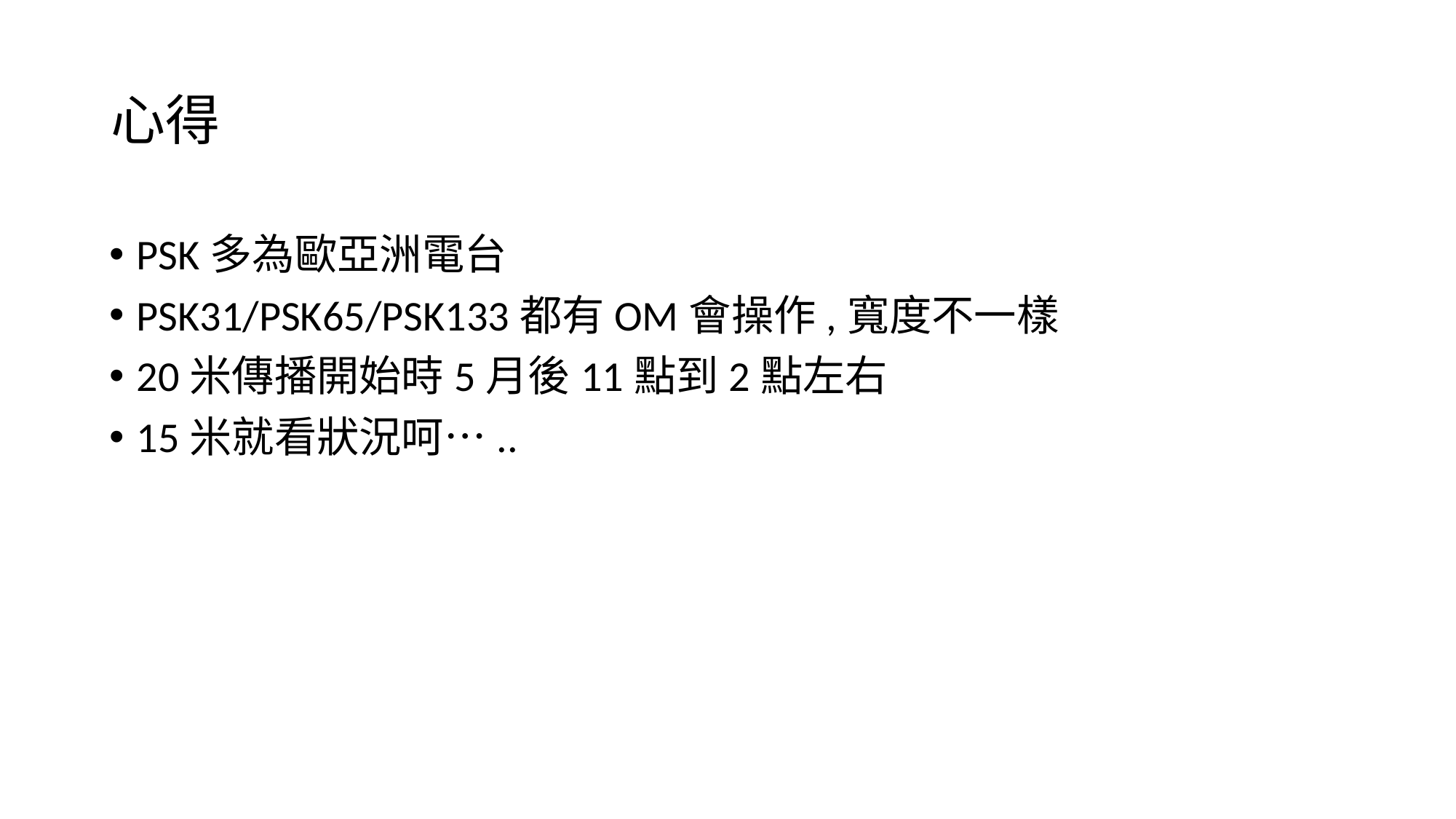

# 心得
PSK多為歐亞洲電台
PSK31/PSK65/PSK133都有OM會操作,寬度不一樣
20米傳播開始時5月後11點到2點左右
15米就看狀況呵…..